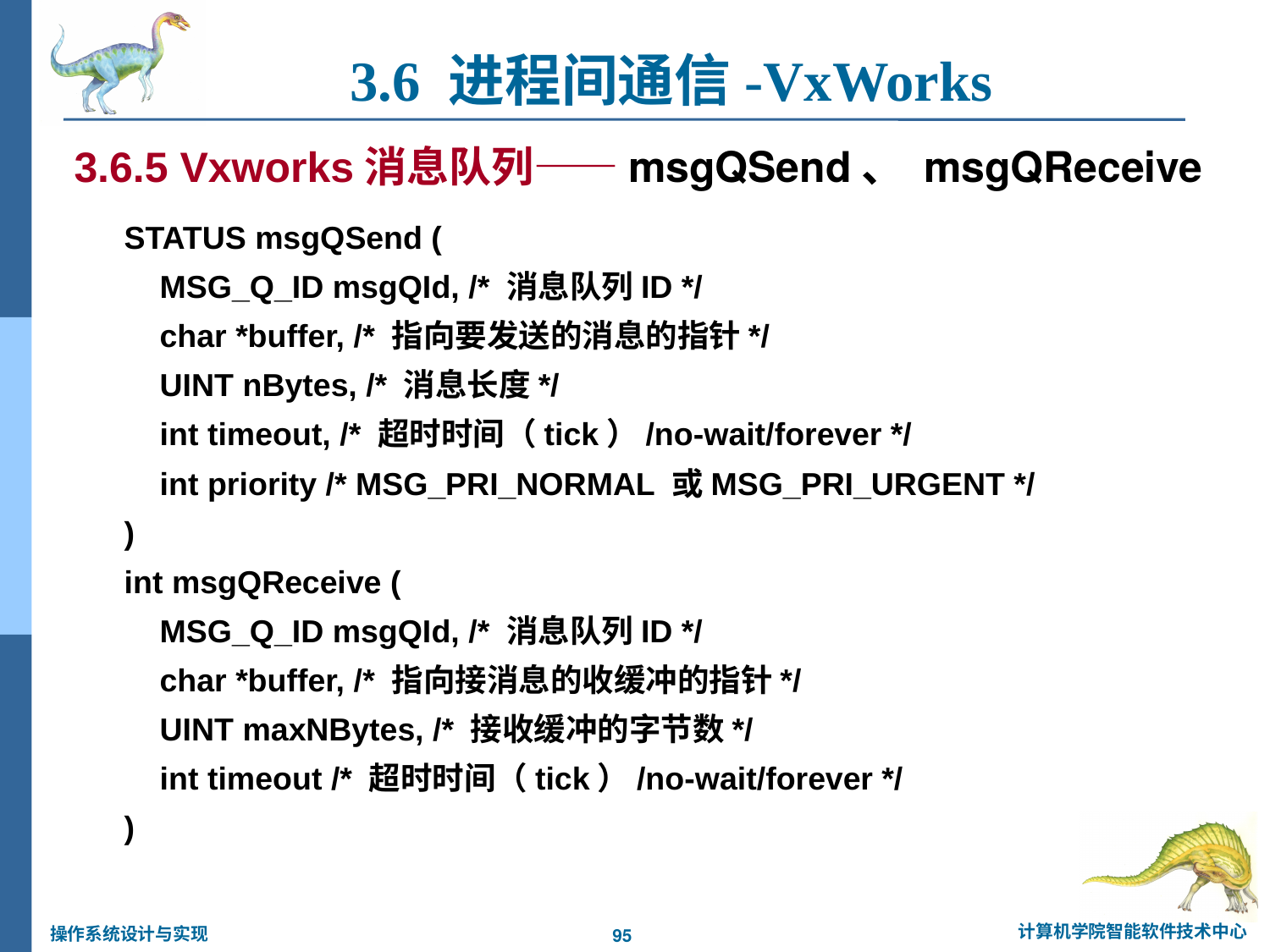

3.6 进程间通信-VxWorks
3.6.5 Vxworks消息队列——msgQSend、 msgQReceive

STATUS msgQSend (
    MSG_Q_ID msgQId, /* 消息队列ID */
    char *buffer, /* 指向要发送的消息的指针*/
    UINT nBytes, /* 消息长度*/
    int timeout, /* 超时时间（tick）/no-wait/forever */
    int priority /* MSG_PRI_NORMAL 或MSG_PRI_URGENT */
)
int msgQReceive (
    MSG_Q_ID msgQId, /* 消息队列ID */
    char *buffer, /* 指向接消息的收缓冲的指针*/
    UINT maxNBytes, /* 接收缓冲的字节数*/
    int timeout /* 超时时间（tick）/no-wait/forever */
)